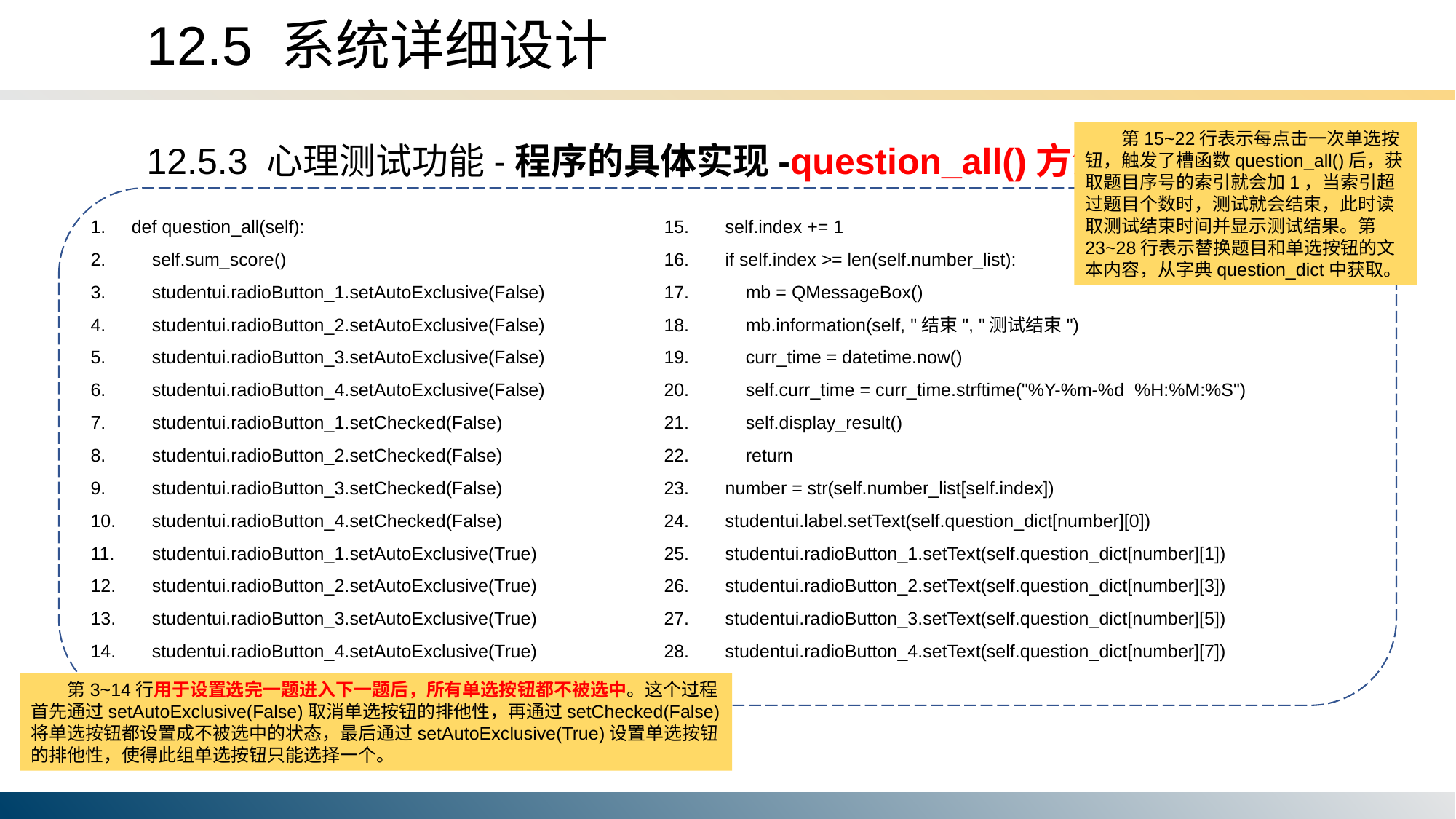

12.5 系统详细设计
第15~22行表示每点击一次单选按钮，触发了槽函数question_all()后，获取题目序号的索引就会加1，当索引超过题目个数时，测试就会结束，此时读取测试结束时间并显示测试结果。第23~28行表示替换题目和单选按钮的文本内容，从字典question_dict中获取。
12.5.3 心理测试功能-程序的具体实现-question_all()方法

def question_all(self):
    self.sum_score()
    studentui.radioButton_1.setAutoExclusive(False)
    studentui.radioButton_2.setAutoExclusive(False)
    studentui.radioButton_3.setAutoExclusive(False)
    studentui.radioButton_4.setAutoExclusive(False)
    studentui.radioButton_1.setChecked(False)
    studentui.radioButton_2.setChecked(False)
    studentui.radioButton_3.setChecked(False)
    studentui.radioButton_4.setChecked(False)
    studentui.radioButton_1.setAutoExclusive(True)
    studentui.radioButton_2.setAutoExclusive(True)
    studentui.radioButton_3.setAutoExclusive(True)
    studentui.radioButton_4.setAutoExclusive(True)
    self.index += 1
    if self.index >= len(self.number_list):
        mb = QMessageBox()
        mb.information(self, "结束", "测试结束")
        curr_time = datetime.now()
        self.curr_time = curr_time.strftime("%Y-%m-%d  %H:%M:%S")
        self.display_result()
        return
    number = str(self.number_list[self.index])
    studentui.label.setText(self.question_dict[number][0])
    studentui.radioButton_1.setText(self.question_dict[number][1])
    studentui.radioButton_2.setText(self.question_dict[number][3])
    studentui.radioButton_3.setText(self.question_dict[number][5])
    studentui.radioButton_4.setText(self.question_dict[number][7])
第3~14行用于设置选完一题进入下一题后，所有单选按钮都不被选中。这个过程首先通过setAutoExclusive(False)取消单选按钮的排他性，再通过setChecked(False)将单选按钮都设置成不被选中的状态，最后通过setAutoExclusive(True)设置单选按钮的排他性，使得此组单选按钮只能选择一个。